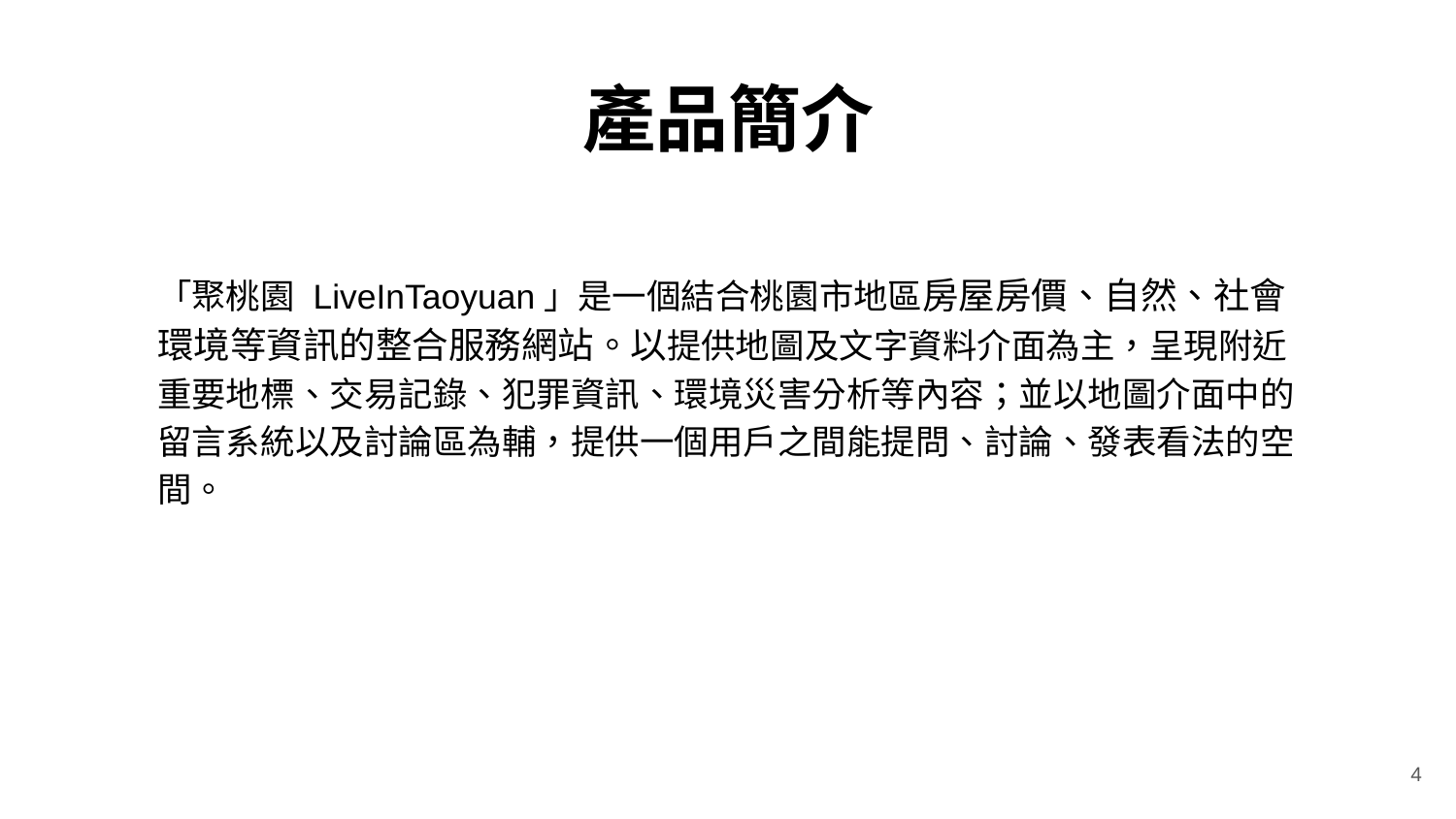

# 產品簡介
「聚桃園 LiveInTaoyuan」是一個結合桃園市地區房屋房價、自然、社會環境等資訊的整合服務網站。以提供地圖及文字資料介面為主，呈現附近重要地標、交易記錄、犯罪資訊、環境災害分析等內容；並以地圖介面中的留言系統以及討論區為輔，提供一個用戶之間能提問、討論、發表看法的空間。

4